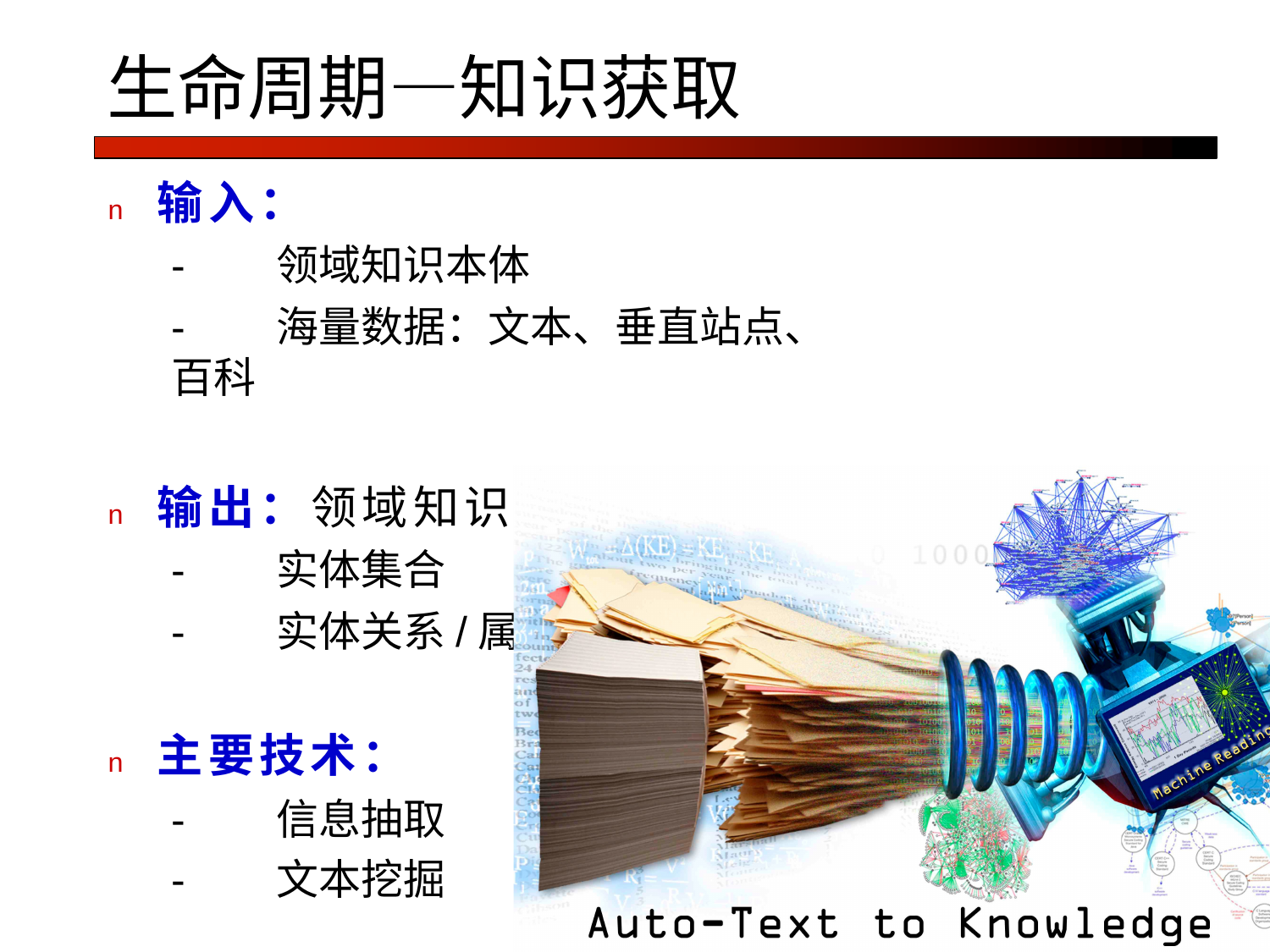

# 生命周期—知识获取

n	输入：

-	领域知识本体

-	海量数据：文本、垂直站点、百科

n	输出：领域知识

-	实体集合

-	实体关系/属性

n	主要技术：

-	信息抽取

-	文本挖掘